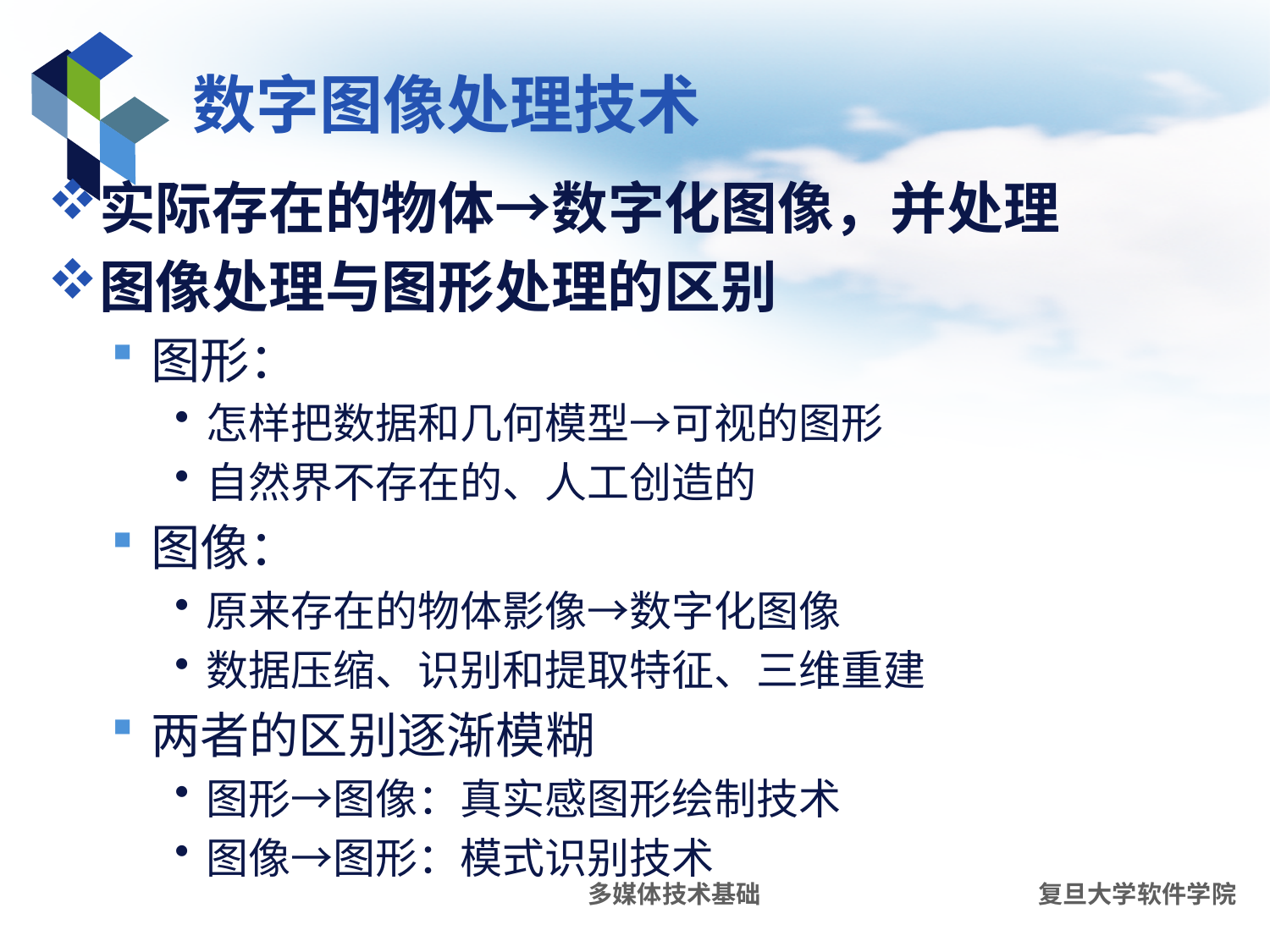

# 数字图像处理技术
实际存在的物体→数字化图像，并处理
图像处理与图形处理的区别
图形：
怎样把数据和几何模型→可视的图形
自然界不存在的、人工创造的
图像：
原来存在的物体影像→数字化图像
数据压缩、识别和提取特征、三维重建
两者的区别逐渐模糊
图形→图像：真实感图形绘制技术
图像→图形：模式识别技术
多媒体技术基础